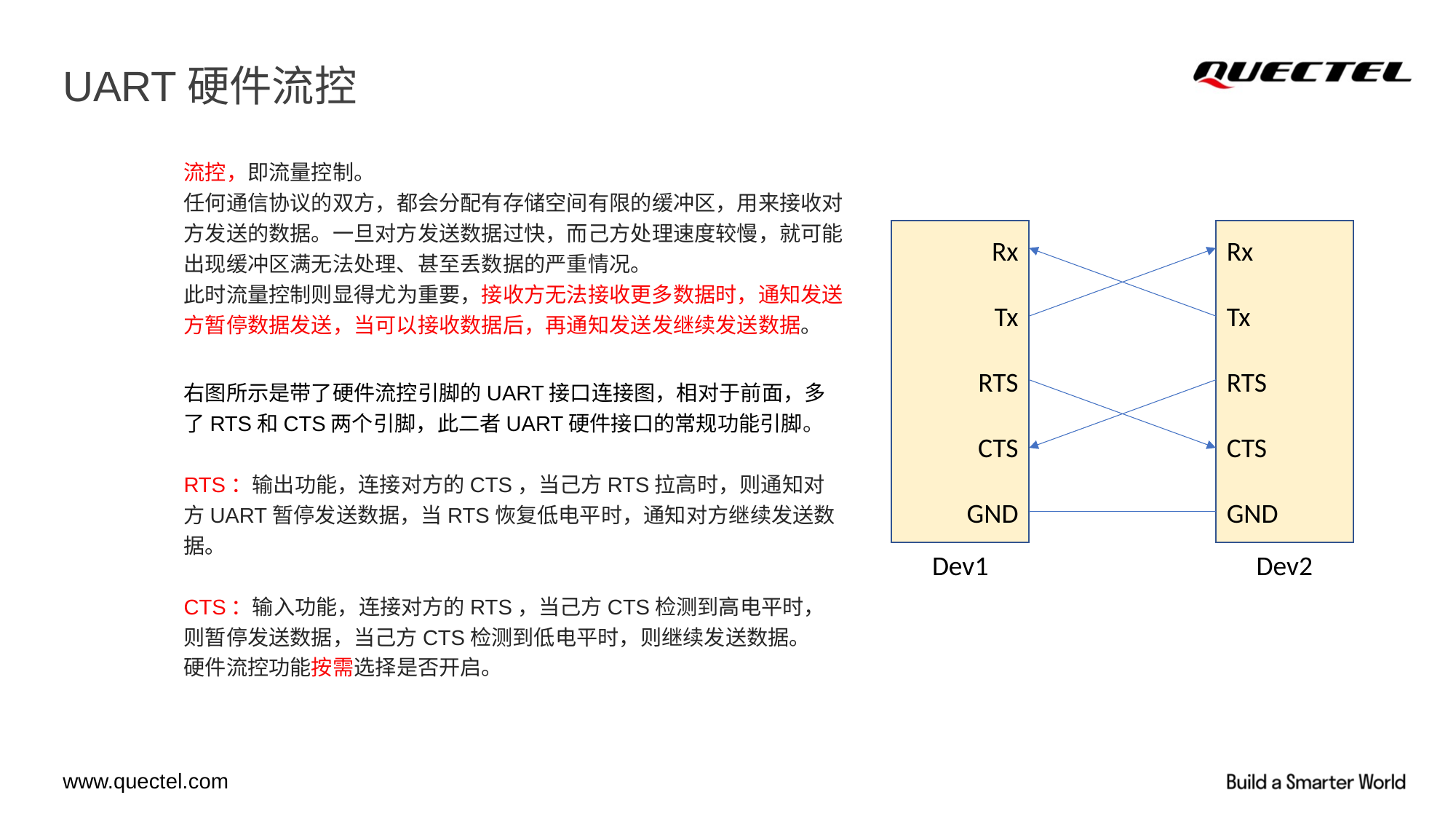

# UART硬件流控
流控，即流量控制。
任何通信协议的双方，都会分配有存储空间有限的缓冲区，用来接收对方发送的数据。一旦对方发送数据过快，而己方处理速度较慢，就可能出现缓冲区满无法处理、甚至丢数据的严重情况。
此时流量控制则显得尤为重要，接收方无法接收更多数据时，通知发送方暂停数据发送，当可以接收数据后，再通知发送发继续发送数据。
Rx

Tx

RTS

CTS

GND
Rx

Tx

RTS

CTS

GND
Dev1
Dev2
右图所示是带了硬件流控引脚的UART接口连接图，相对于前面，多了RTS和CTS两个引脚，此二者UART硬件接口的常规功能引脚。

RTS：输出功能，连接对方的CTS，当己方RTS拉高时，则通知对方UART暂停发送数据，当RTS恢复低电平时，通知对方继续发送数据。

CTS：输入功能，连接对方的RTS，当己方CTS检测到高电平时，则暂停发送数据，当己方CTS检测到低电平时，则继续发送数据。
硬件流控功能按需选择是否开启。